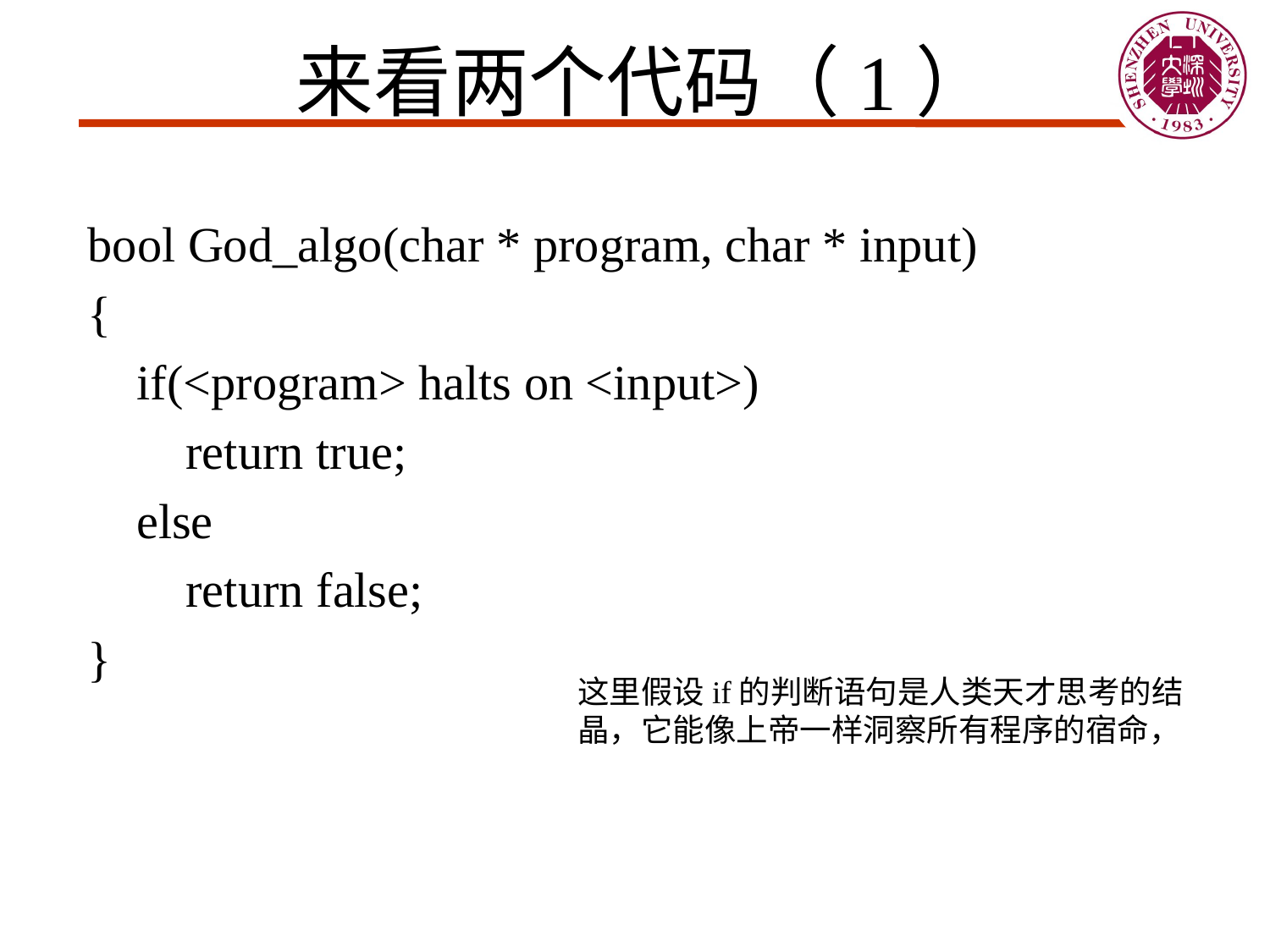

# 来看两个代码（1）
bool God_algo(char * program, char * input)
{
    if(<program> halts on <input>)
        return true;
    else
        return false;
}

这里假设if的判断语句是人类天才思考的结晶，它能像上帝一样洞察所有程序的宿命，